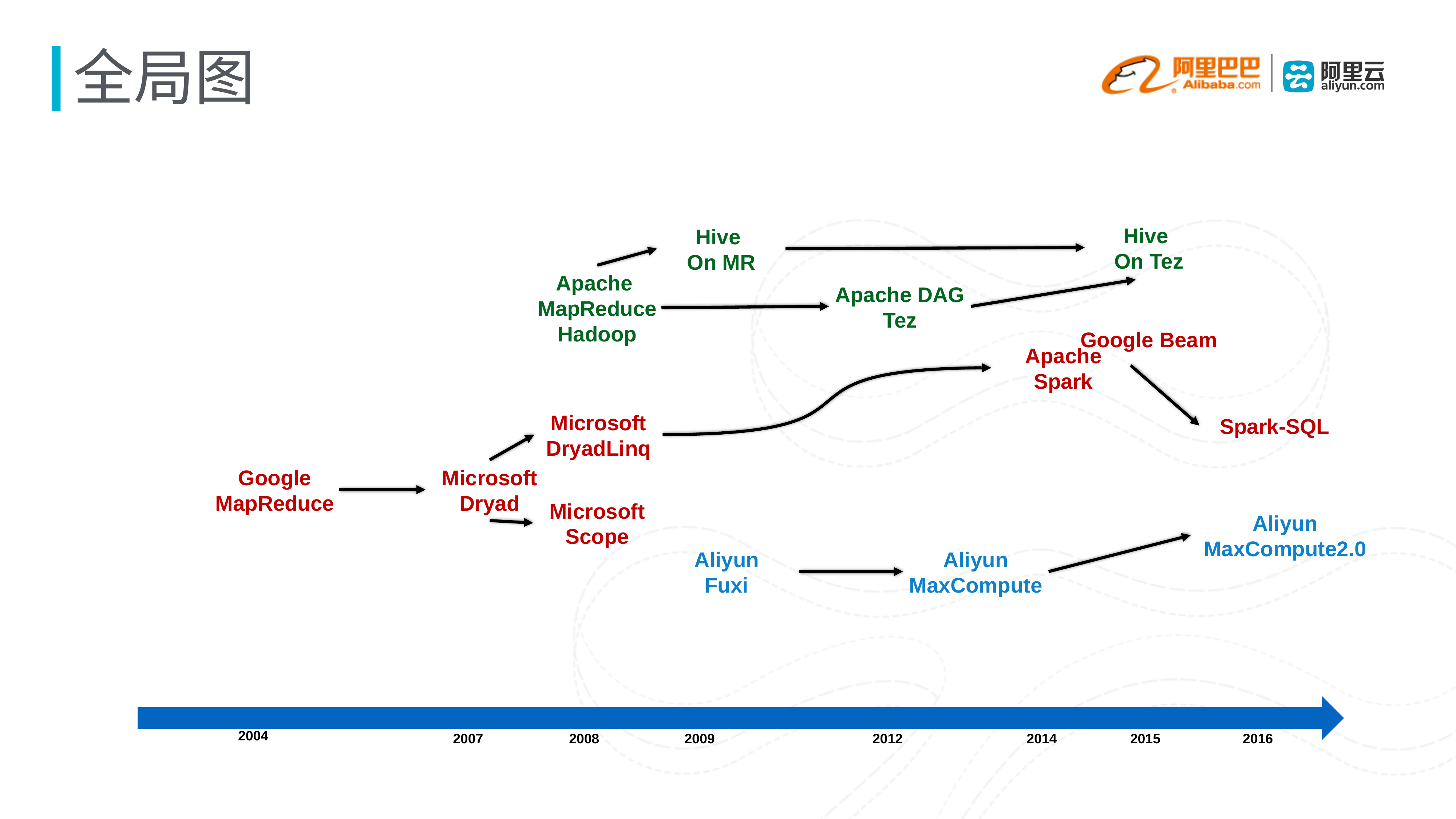

# 全局图
Hive
On Tez
Hive
On MR
Apache
MapReduce
Hadoop
Apache DAG
Tez
Google Beam
Apache Spark
Microsoft
DryadLinq
 Spark-SQL
Google
MapReduce
Microsoft
Dryad
Microsoft
Scope
Aliyun
MaxCompute2.0
Aliyun
MaxCompute
Aliyun
Fuxi

2004
2007
2008
2009
2012
2014
2015
2016